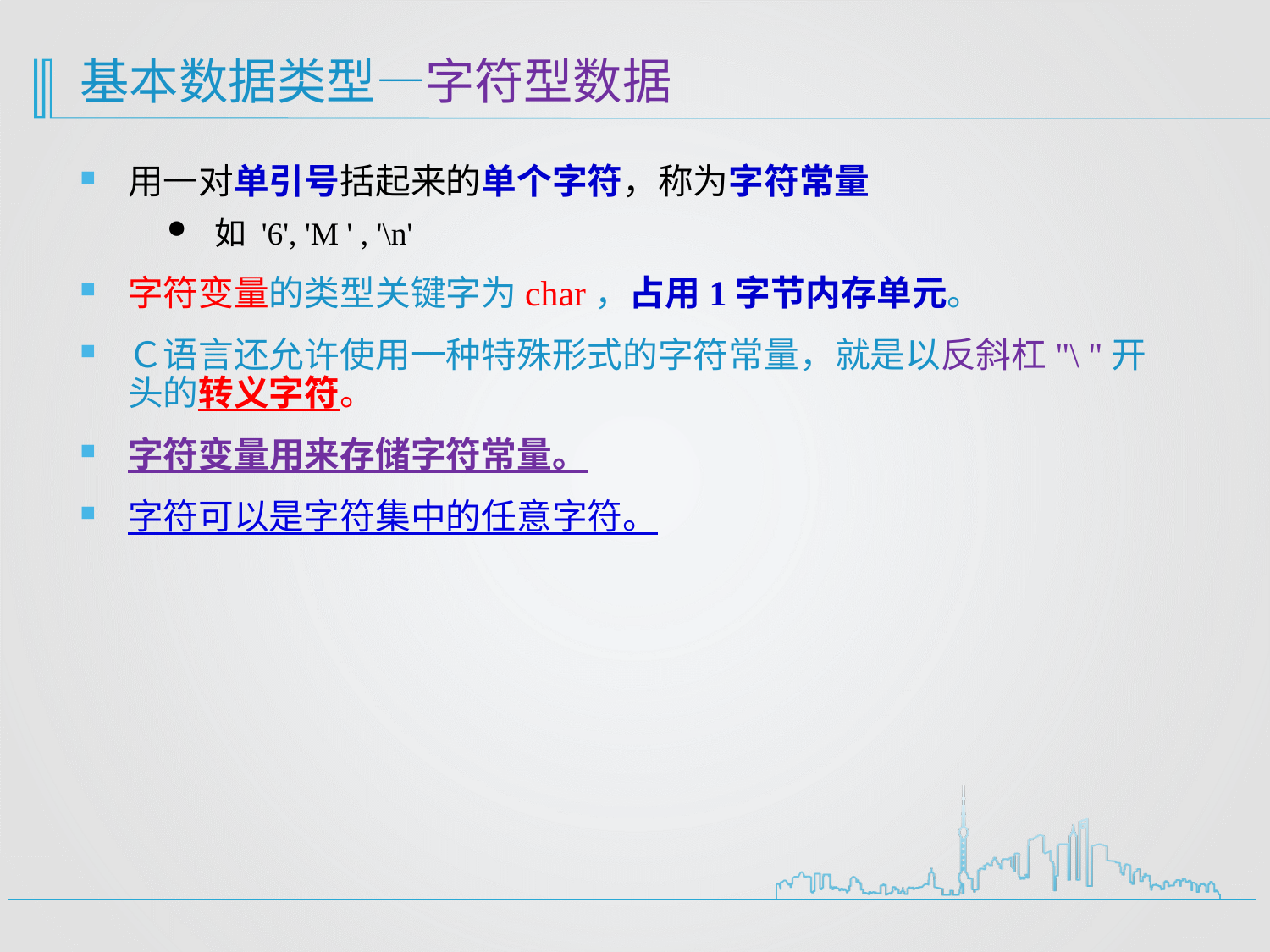

# 基本数据类型—字符型数据
用一对单引号括起来的单个字符，称为字符常量
如 '6', 'M ' , '\n'
字符变量的类型关键字为char，占用1字节内存单元。
Ｃ语言还允许使用一种特殊形式的字符常量，就是以反斜杠"\ "开头的转义字符。
字符变量用来存储字符常量。
字符可以是字符集中的任意字符。